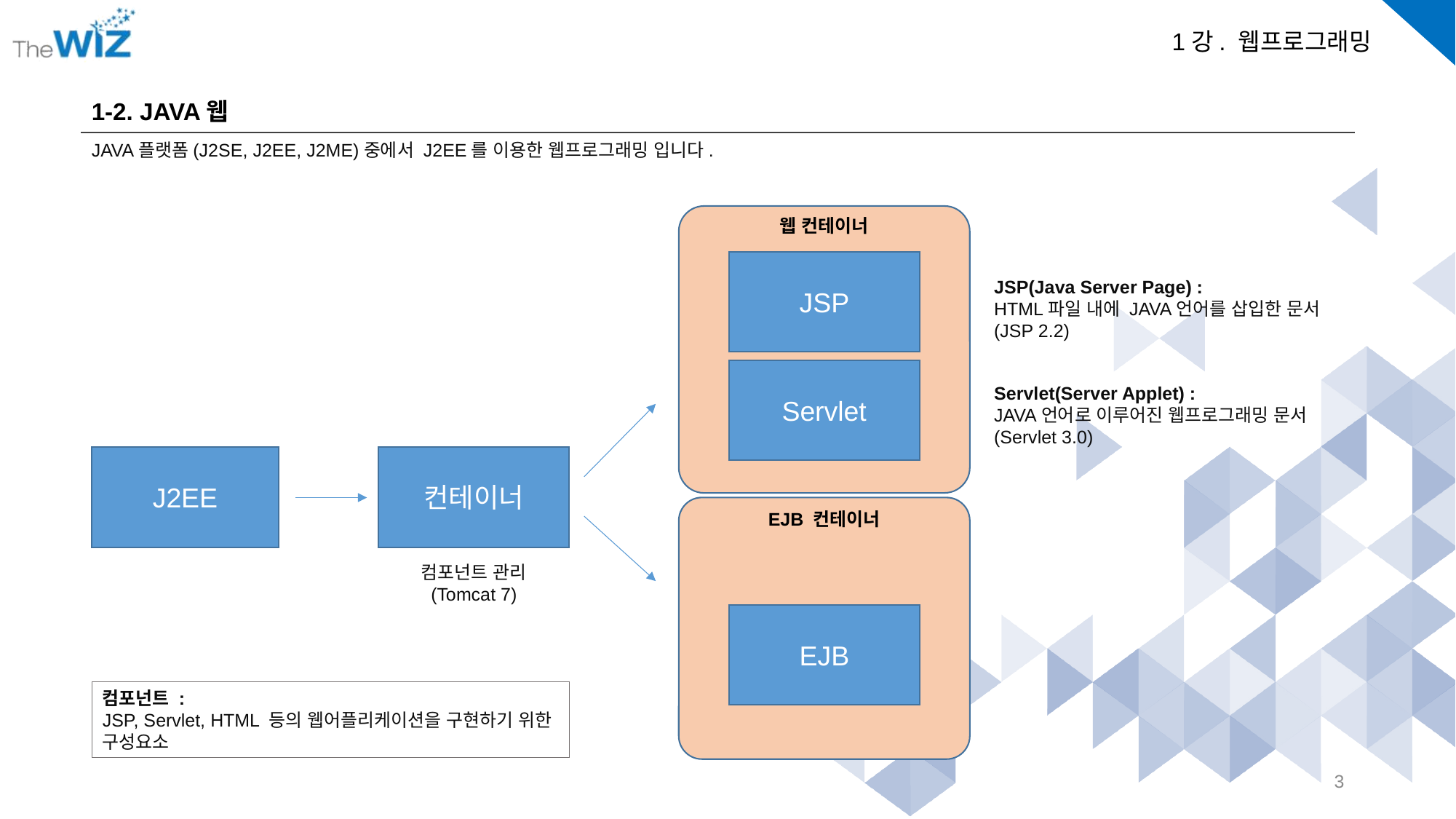

1-2. JAVA웹
JAVA플랫폼(J2SE, J2EE, J2ME)중에서 J2EE를 이용한 웹프로그래밍 입니다.

웹 컨테이너
JSP
JSP(Java Server Page) :
HTML파일 내에 JAVA언어를 삽입한 문서
(JSP 2.2)
Servlet
Servlet(Server Applet) :
JAVA언어로 이루어진 웹프로그래밍 문서
(Servlet 3.0)
J2EE
컨테이너

EJB 컨테이너
컴포넌트 관리
(Tomcat 7)
EJB
컴포넌트 :
JSP, Servlet, HTML 등의 웹어플리케이션을 구현하기 위한 구성요소
3